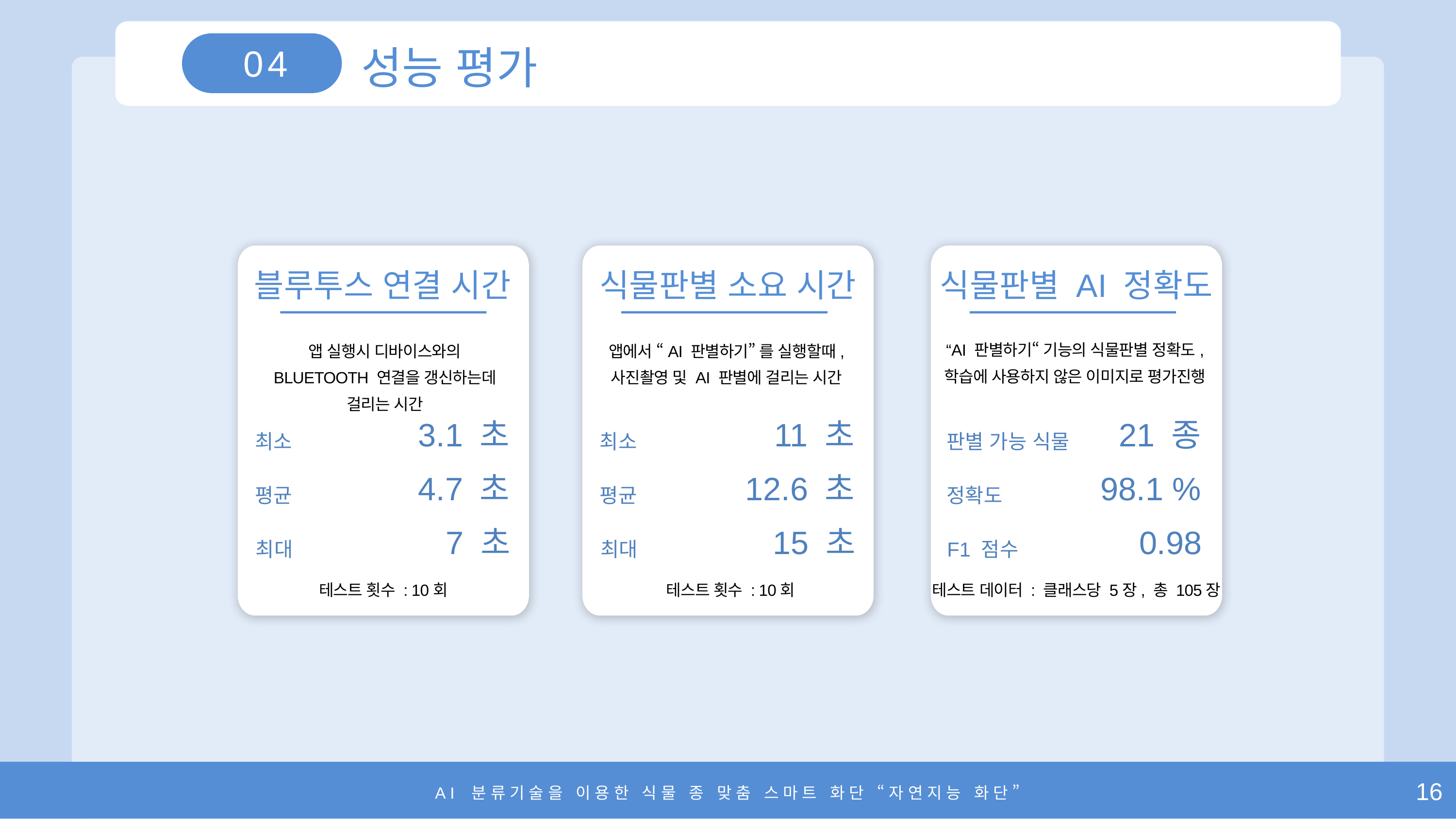

성능 평가
04

블루투스 연결 시간
식물판별 소요 시간
식물판별 AI 정확도

“AI 판별하기“ 기능의 식물판별 정확도,
학습에 사용하지 않은 이미지로 평가진행
앱 실행시 디바이스와의 BLUETOOTH 연결을 갱신하는데 걸리는 시간
앱에서 “AI 판별하기” 를 실행할때,
사진촬영 및 AI 판별에 걸리는 시간
최소
11 초
평균
12.6 초
최대
15 초
판별 가능 식물
21 종
정확도
98.1 %
F1 점수
0.98
3.1 초
최소
4.7 초
평균
7 초
최대
테스트 횟수 : 10회
테스트 횟수 : 10회
테스트 데이터 : 클래스당 5장, 총 105장